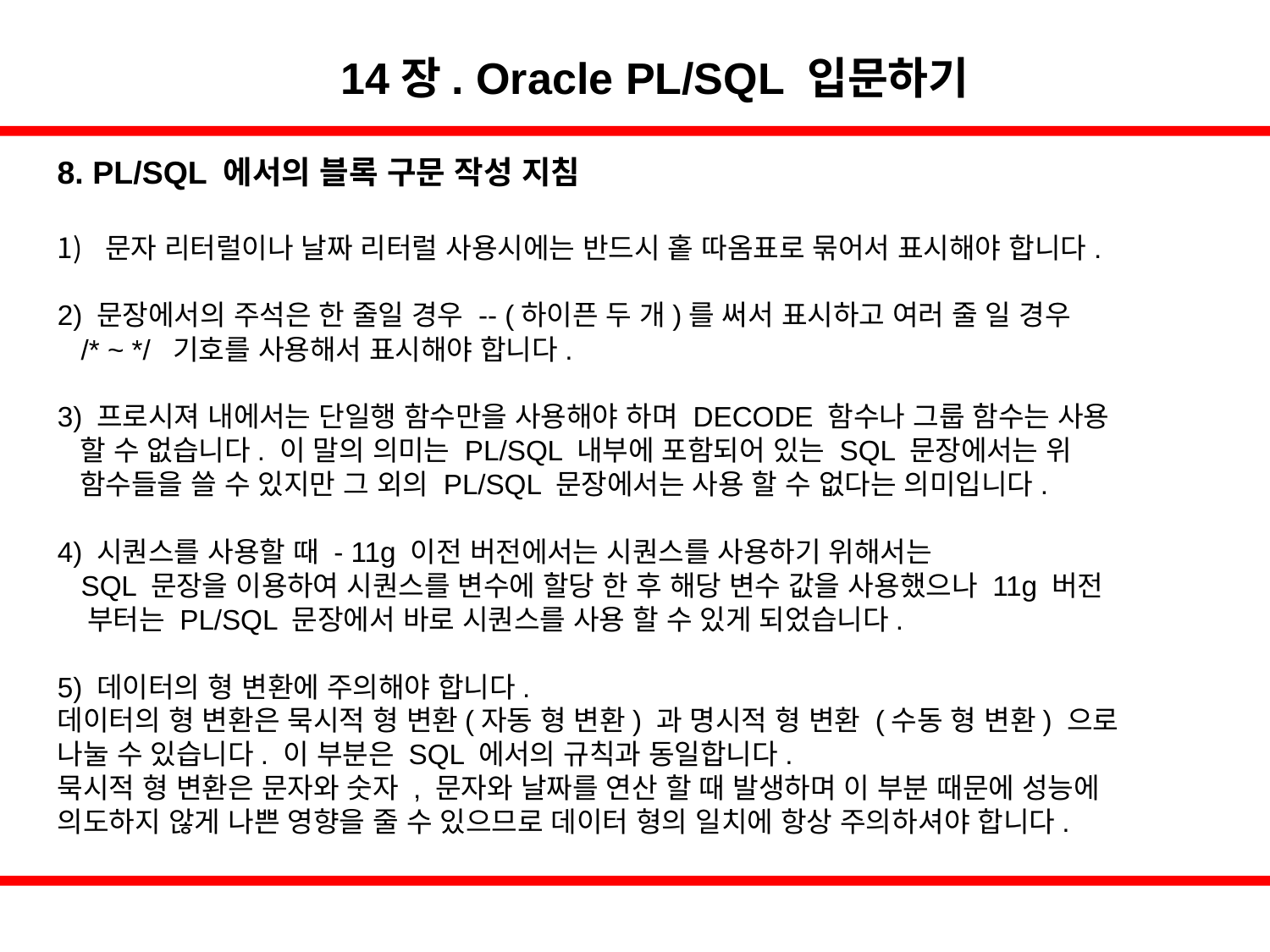

14장. Oracle PL/SQL 입문하기

8. PL/SQL 에서의 블록 구문 작성 지침
문자 리터럴이나 날짜 리터럴 사용시에는 반드시 홑 따옴표로 묶어서 표시해야 합니다.

2) 문장에서의 주석은 한 줄일 경우 -- (하이픈 두 개)를 써서 표시하고 여러 줄 일 경우
   /* ~ */  기호를 사용해서 표시해야 합니다.

3) 프로시져 내에서는 단일행 함수만을 사용해야 하며 DECODE 함수나 그룹 함수는 사용
  할 수 없습니다. 이 말의 의미는 PL/SQL 내부에 포함되어 있는 SQL 문장에서는 위
  함수들을 쓸 수 있지만 그 외의 PL/SQL 문장에서는 사용 할 수 없다는 의미입니다.

4) 시퀀스를 사용할 때 - 11g 이전 버전에서는 시퀀스를 사용하기 위해서는
   SQL 문장을 이용하여 시퀀스를 변수에 할당 한 후 해당 변수 값을 사용했으나 11g 버전
   부터는 PL/SQL 문장에서 바로 시퀀스를 사용 할 수 있게 되었습니다.

5) 데이터의 형 변환에 주의해야 합니다.
데이터의 형 변환은 묵시적 형 변환(자동 형 변환) 과 명시적 형 변환 (수동 형 변환) 으로
나눌 수 있습니다. 이 부분은 SQL 에서의 규칙과 동일합니다.
묵시적 형 변환은 문자와 숫자 , 문자와 날짜를 연산 할 때 발생하며 이 부분 때문에 성능에
의도하지 않게 나쁜 영향을 줄 수 있으므로 데이터 형의 일치에 항상 주의하셔야 합니다.